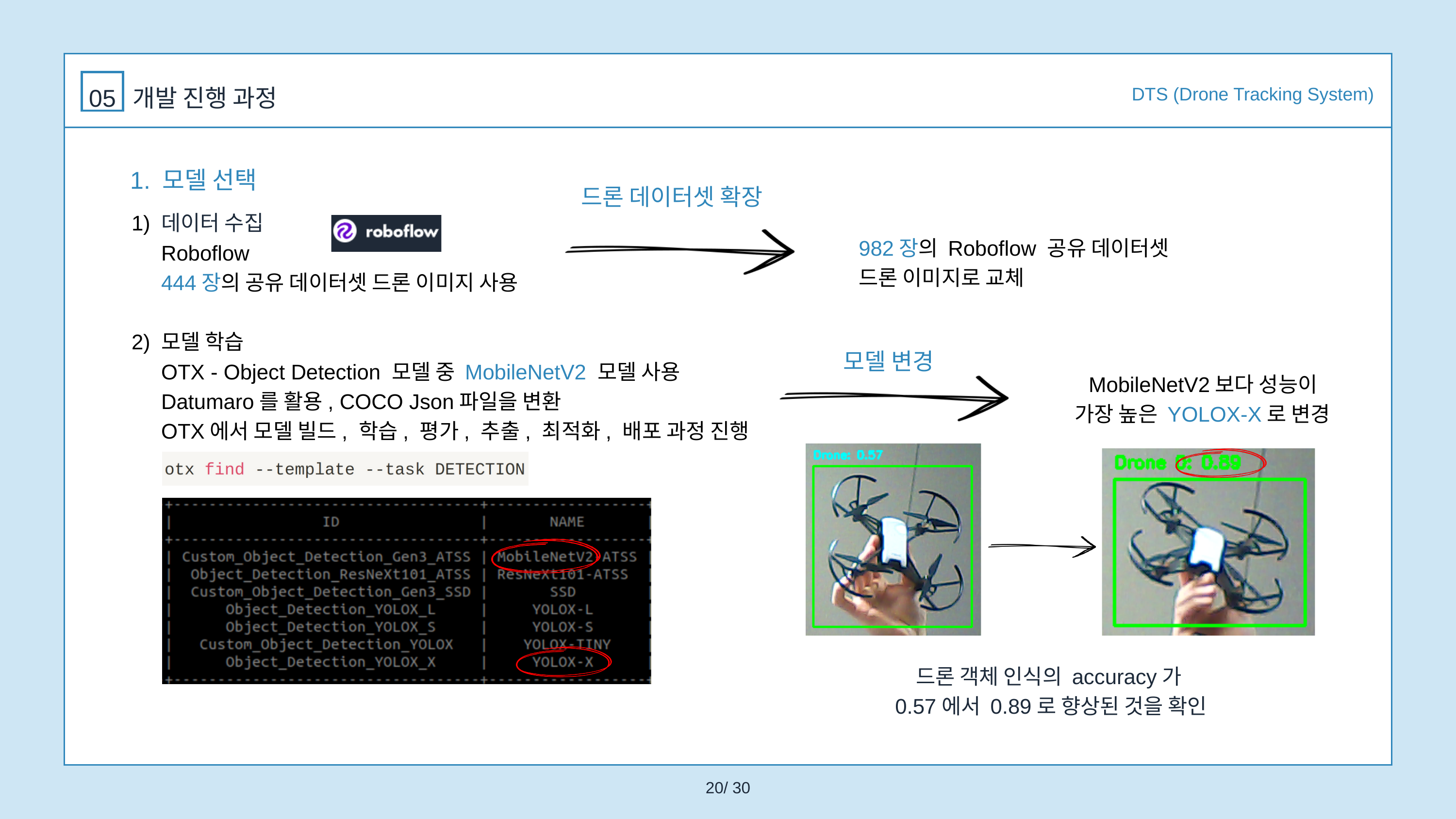

DTS (Drone Tracking System)
개발 진행 과정
05

 모델 선택
드론 데이터셋 확장
1) 데이터 수집
     Roboflow
     444장의 공유 데이터셋 드론 이미지 사용

2) 모델 학습
     OTX - Object Detection 모델 중 MobileNetV2 모델 사용
     Datumaro를 활용, COCO Json파일을 변환
     OTX에서 모델 빌드, 학습, 평가, 추출, 최적화, 배포 과정 진행

982장의 Roboflow 공유 데이터셋
드론 이미지로 교체
모델 변경
 MobileNetV2보다 성능이
가장 높은 YOLOX-X로 변경

드론 객체 인식의 accuracy가
0.57에서 0.89로 향상된 것을 확인
20/ 30